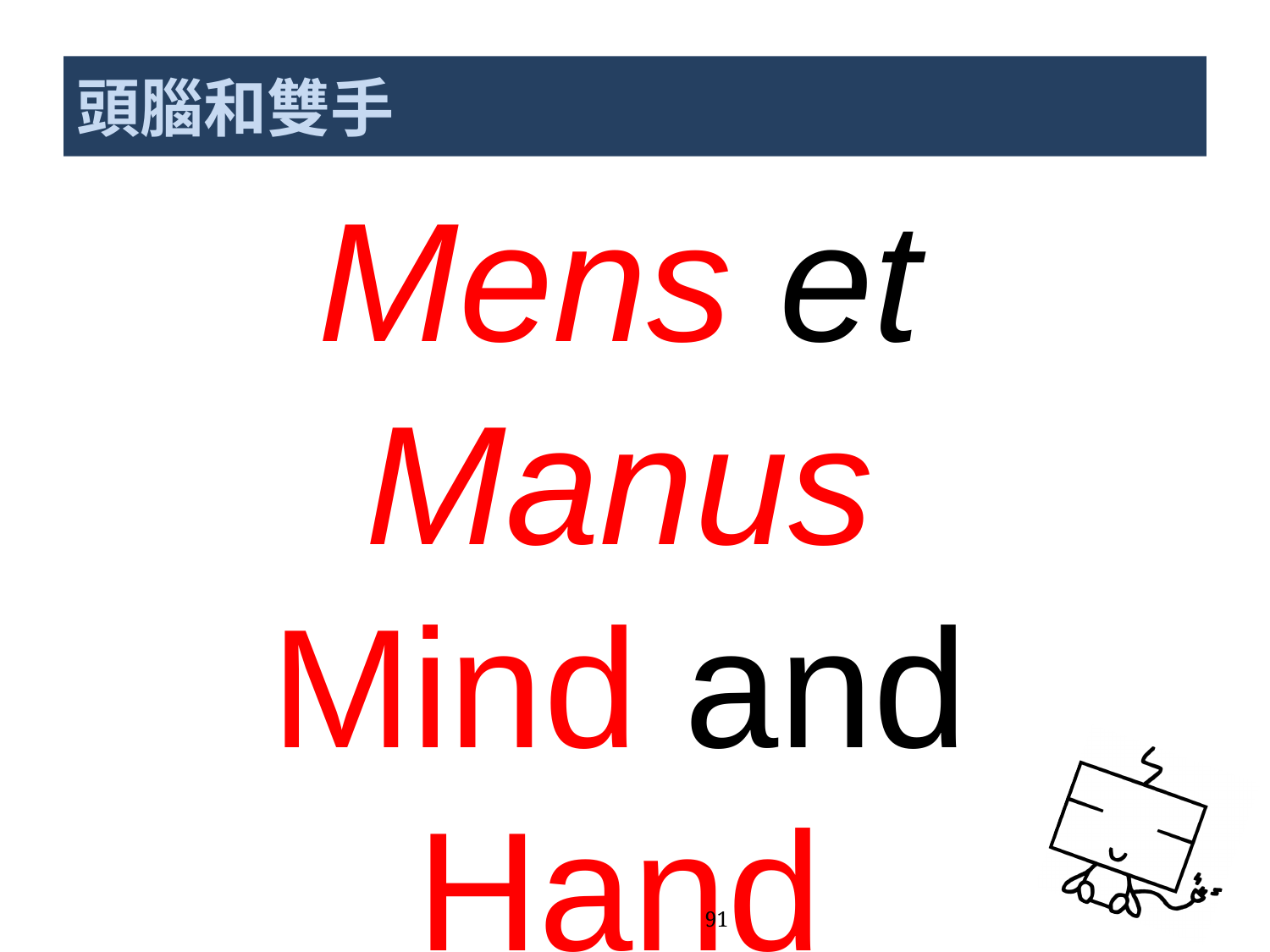

# 頭腦和雙手
Mens et Manus
Mind and Hand
動腦 與 動手
91